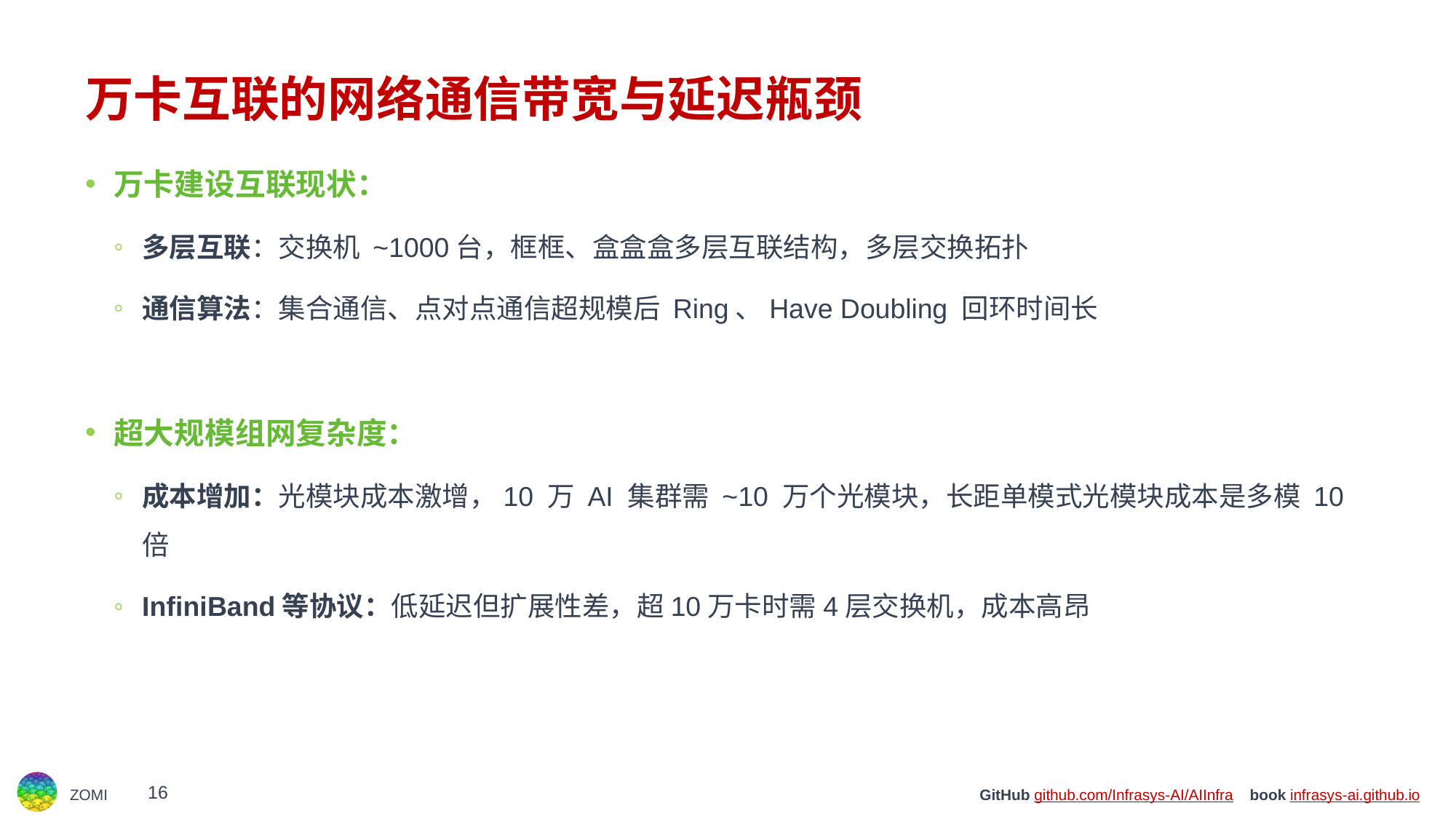

# 万卡互联的网络通信带宽与延迟瓶颈​
万卡建设互联现状：
多层互联：交换机 ~1000台，框框、盒盒盒多层互联结构，多层交换拓扑
通信算法：集合通信、点对点通信超规模后 Ring、Have Doubling 回环时间长

超大规模组网复杂度​​：
成本增加：光模块成本激增，10 万 AI 集群需 ~10 万个光模块，长距单模式光模块成本是多模 10 倍
InfiniBand​​等协议：低延迟但扩展性差，超10万卡时需4层交换机，成本高昂